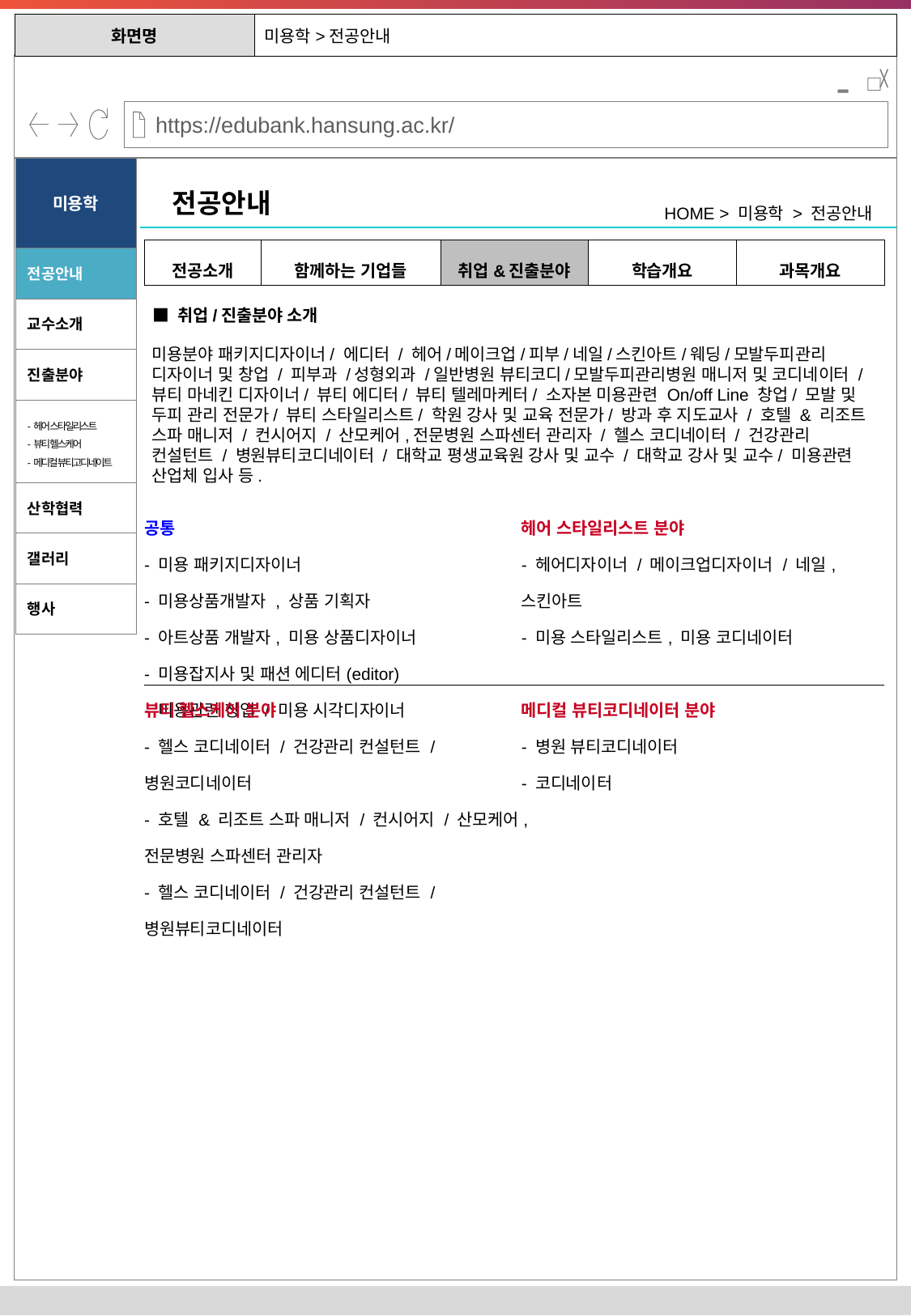

| 화면명 | 미용학>전공안내 |
| --- | --- |
-
미용학
전공안내
HOME > 미용학 > 전공안내
| 전공소개 | 함께하는 기업들 | 취업&진출분야 | 학습개요 | 과목개요 |
| --- | --- | --- | --- | --- |
전공안내
교수소개
■ 취업/진출분야 소개
미용분야 패키지디자이너/ 에디터 / 헤어/메이크업/피부/네일/스킨아트/웨딩/모발두피관리 디자이너 및 창업 / 피부과 /성형외과 /일반병원 뷰티코디/모발두피관리병원 매니저 및 코디네이터 / 뷰티 마네킨 디자이너/ 뷰티 에디터/ 뷰티 텔레마케터/ 소자본 미용관련 On/off Line 창업/ 모발 및 두피 관리 전문가/ 뷰티 스타일리스트/ 학원 강사 및 교육 전문가/ 방과 후 지도교사 / 호텔 & 리조트 스파 매니저 / 컨시어지 / 산모케어,전문병원 스파센터 관리자 / 헬스 코디네이터 / 건강관리 컨설턴트 / 병원뷰티코디네이터 / 대학교 평생교육원 강사 및 교수 / 대학교 강사 및 교수/ 미용관련 산업체 입사 등.
진출분야
-헤어 스타일리스트
-뷰티 헬스케어
-메디컬 뷰티고디네이트
산학협력
| 공통 - 미용 패키지디자이너 - 미용상품개발자 , 상품 기획자 - 아트상품 개발자, 미용 상품디자이너 - 미용잡지사 및 패션 에디터(editor) - 미용관련 창업 / 미용 시각디자이너 | 헤어 스타일리스트 분야 - 헤어디자이너 / 메이크업디자이너 / 네일, 스킨아트 - 미용 스타일리스트, 미용 코디네이터 |
| --- | --- |
| 뷰티 헬스케어 분야 - 헬스 코디네이터 / 건강관리 컨설턴트 /병원코디네이터 - 호텔 & 리조트 스파 매니저 / 컨시어지 / 산모케어,전문병원 스파센터 관리자 - 헬스 코디네이터 / 건강관리 컨설턴트 / 병원뷰티코디네이터 | 메디컬 뷰티코디네이터 분야 - 병원 뷰티코디네이터 - 코디네이터 |
갤러리
행사